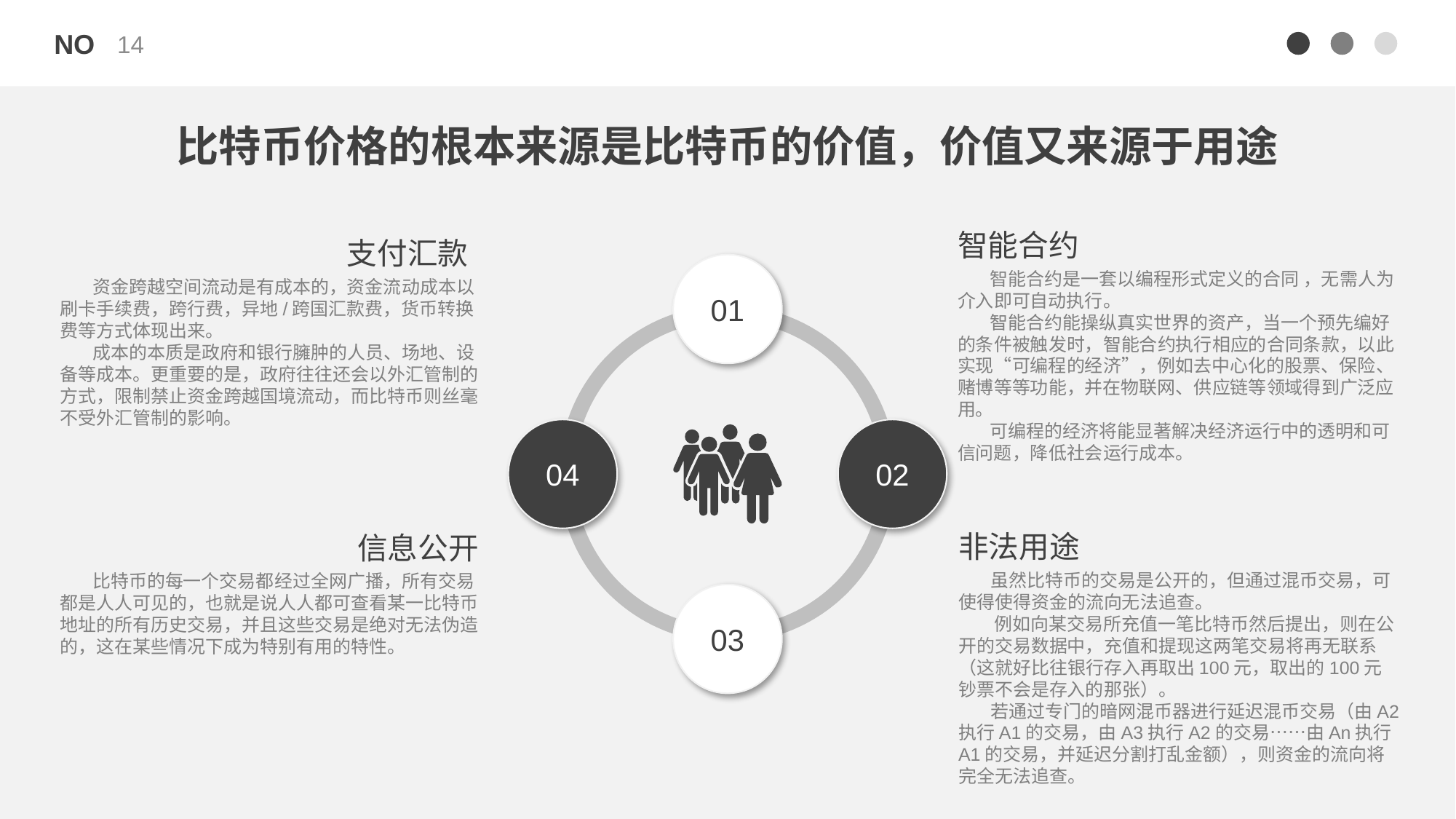

14
比特币价格的根本来源是比特币的价值，价值又来源于用途
智能合约
       智能合约是一套以编程形式定义的合同 ，无需人为介入即可自动执行。
       智能合约能操纵真实世界的资产，当一个预先编好的条件被触发时，智能合约执行相应的合同条款，以此实现“可编程的经济”，例如去中心化的股票、保险、赌博等等功能，并在物联网、供应链等领域得到广泛应用。
       可编程的经济将能显著解决经济运行中的透明和可信问题，降低社会运行成本。
支付汇款
       资金跨越空间流动是有成本的，资金流动成本以刷卡手续费，跨行费，异地/跨国汇款费，货币转换费等方式体现出来。
       成本的本质是政府和银行臃肿的人员、场地、设备等成本。更重要的是，政府往往还会以外汇管制的方式，限制禁止资金跨越国境流动，而比特币则丝毫不受外汇管制的影响。
01

04
02

03
非法用途
       虽然比特币的交易是公开的，但通过混币交易，可使得使得资金的流向无法追查。
        例如向某交易所充值一笔比特币然后提出，则在公开的交易数据中，充值和提现这两笔交易将再无联系（这就好比往银行存入再取出100元，取出的100元钞票不会是存入的那张）。
       若通过专门的暗网混币器进行延迟混币交易（由A2执行A1的交易，由A3执行A2的交易……由An执行A1的交易，并延迟分割打乱金额），则资金的流向将完全无法追查。
信息公开
       比特币的每一个交易都经过全网广播，所有交易都是人人可见的，也就是说人人都可查看某一比特币地址的所有历史交易，并且这些交易是绝对无法伪造的，这在某些情况下成为特别有用的特性。